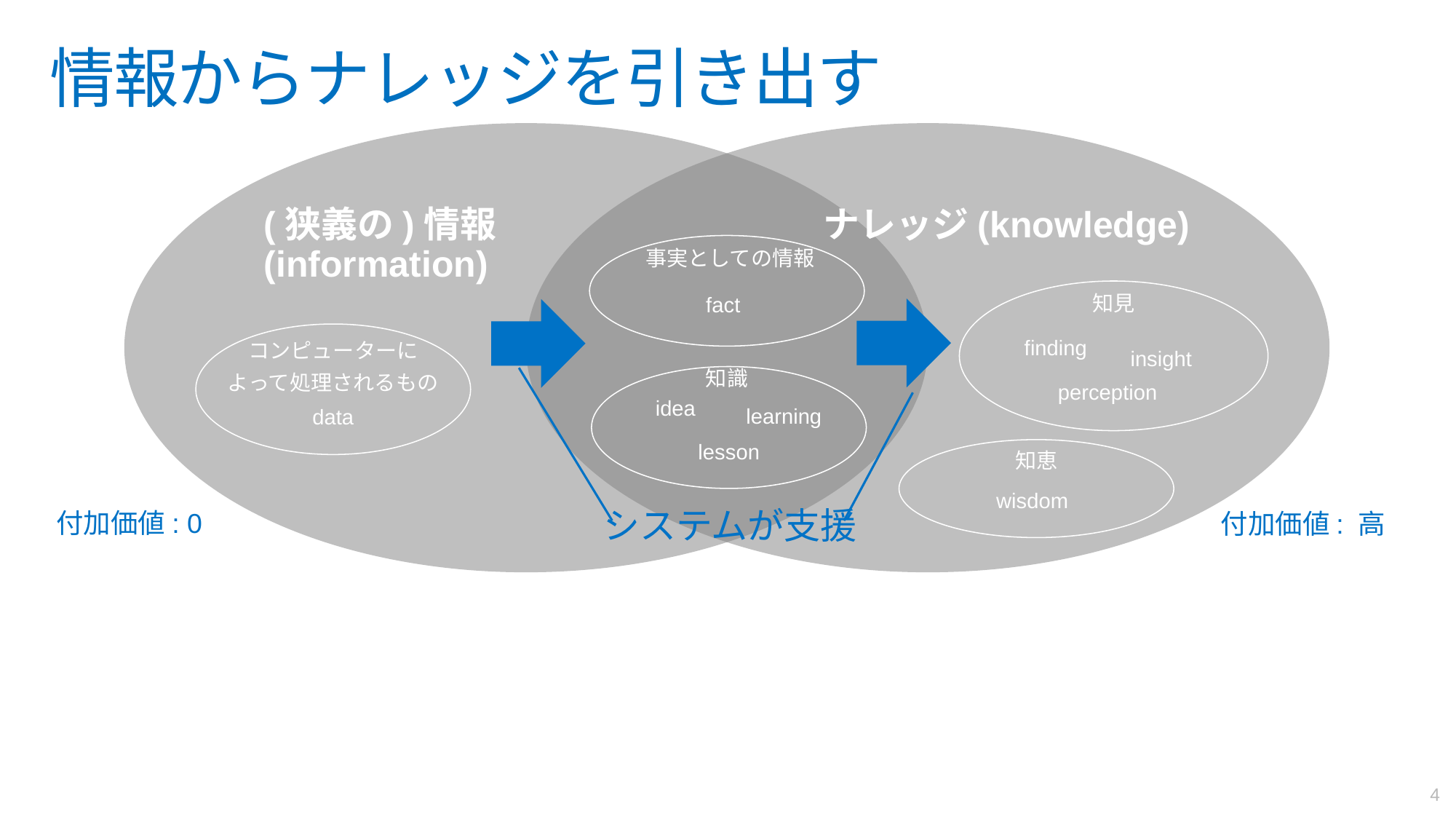

# 情報からナレッジを引き出す
(狭義の)情報
(information)
ナレッジ(knowledge)

事実としての情報

知見
fact
コンピューターに
よって処理されるもの

finding
insight
知識

perception
idea
learning
data
lesson
知恵

wisdom

システムが支援
付加価値: 0
付加価値: 高
4